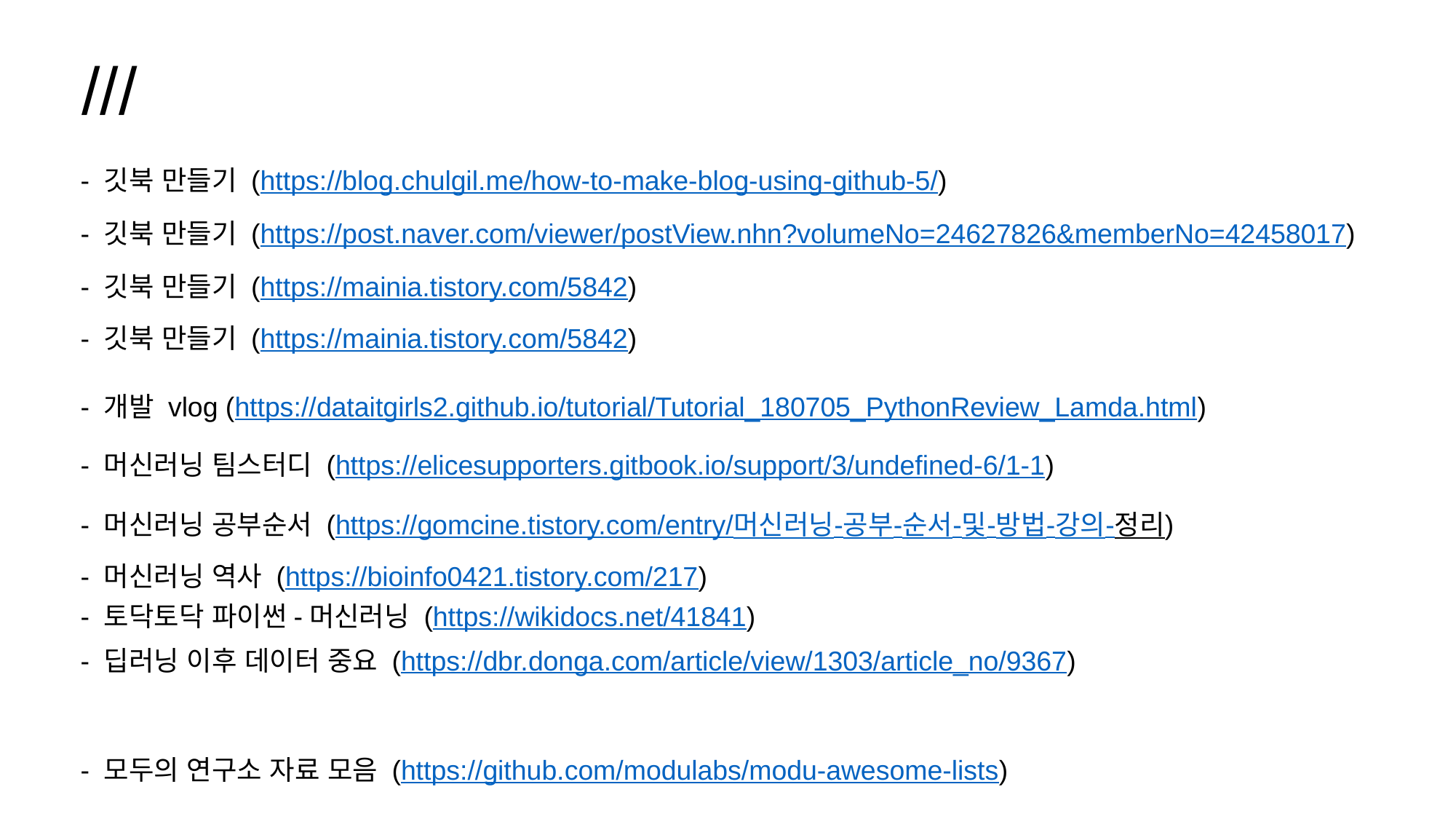

///
- 깃북 만들기 (https://blog.chulgil.me/how-to-make-blog-using-github-5/)
- 깃북 만들기 (https://post.naver.com/viewer/postView.nhn?volumeNo=24627826&memberNo=42458017)
- 깃북 만들기 (https://mainia.tistory.com/5842)
- 깃북 만들기 (https://mainia.tistory.com/5842)
- 개발 vlog (https://dataitgirls2.github.io/tutorial/Tutorial_180705_PythonReview_Lamda.html)
- 머신러닝 팀스터디 (https://elicesupporters.gitbook.io/support/3/undefined-6/1-1)
- 머신러닝 공부순서 (https://gomcine.tistory.com/entry/머신러닝-공부-순서-및-방법-강의-정리)
- 머신러닝 역사 (https://bioinfo0421.tistory.com/217)
- 토닥토닥 파이썬-머신러닝 (https://wikidocs.net/41841)
- 딥러닝 이후 데이터 중요 (https://dbr.donga.com/article/view/1303/article_no/9367)
- 모두의 연구소 자료 모음 (https://github.com/modulabs/modu-awesome-lists)